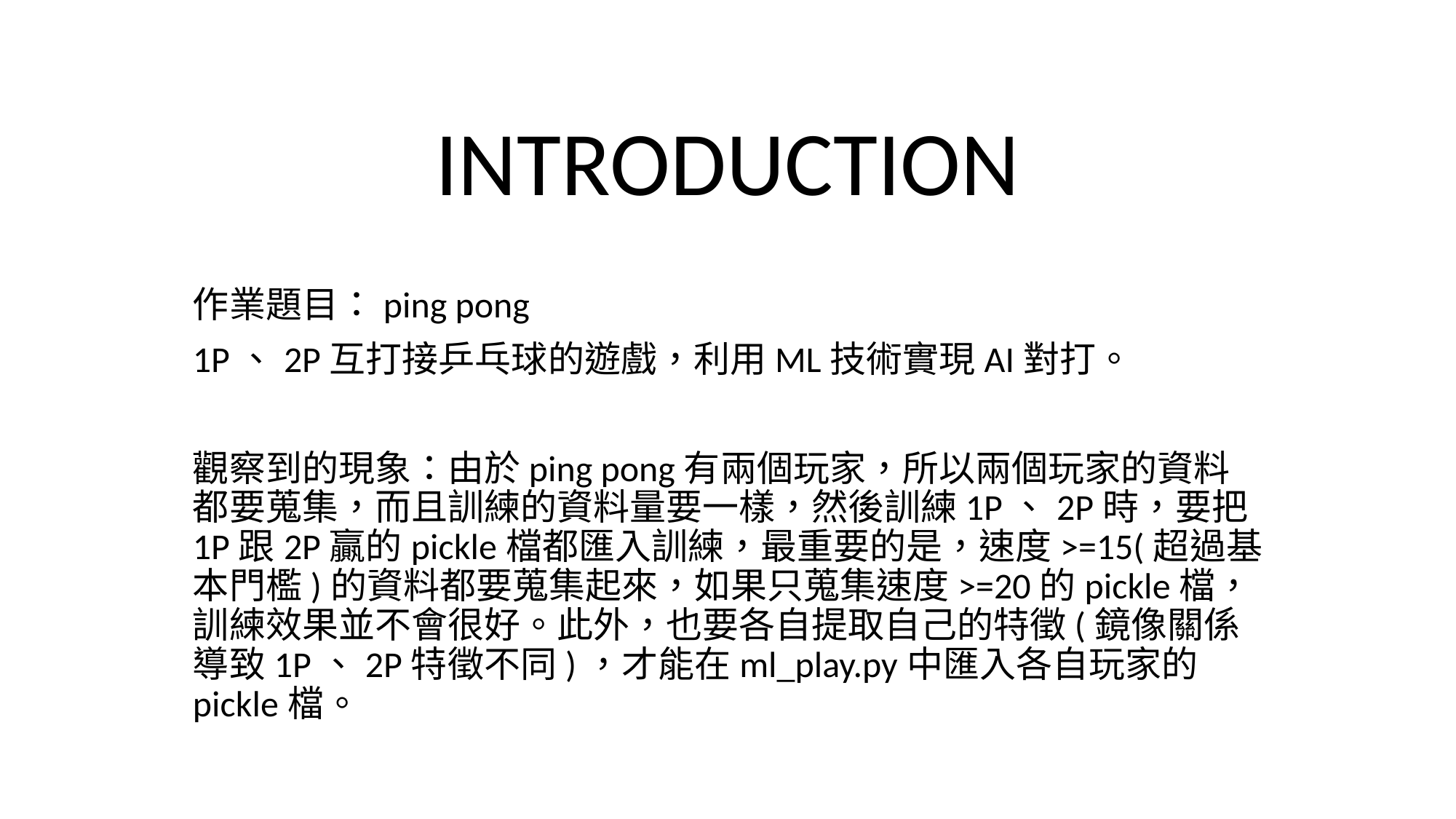

# INTRODUCTION
作業題目：ping pong
1P、2P互打接乒乓球的遊戲，利用ML技術實現AI對打。

觀察到的現象：由於ping pong有兩個玩家，所以兩個玩家的資料都要蒐集，而且訓練的資料量要一樣，然後訓練1P、2P時，要把1P跟2P贏的pickle檔都匯入訓練，最重要的是，速度>=15(超過基本門檻)的資料都要蒐集起來，如果只蒐集速度>=20的pickle檔，訓練效果並不會很好。此外，也要各自提取自己的特徵(鏡像關係導致1P、2P特徵不同)，才能在ml_play.py中匯入各自玩家的pickle檔。